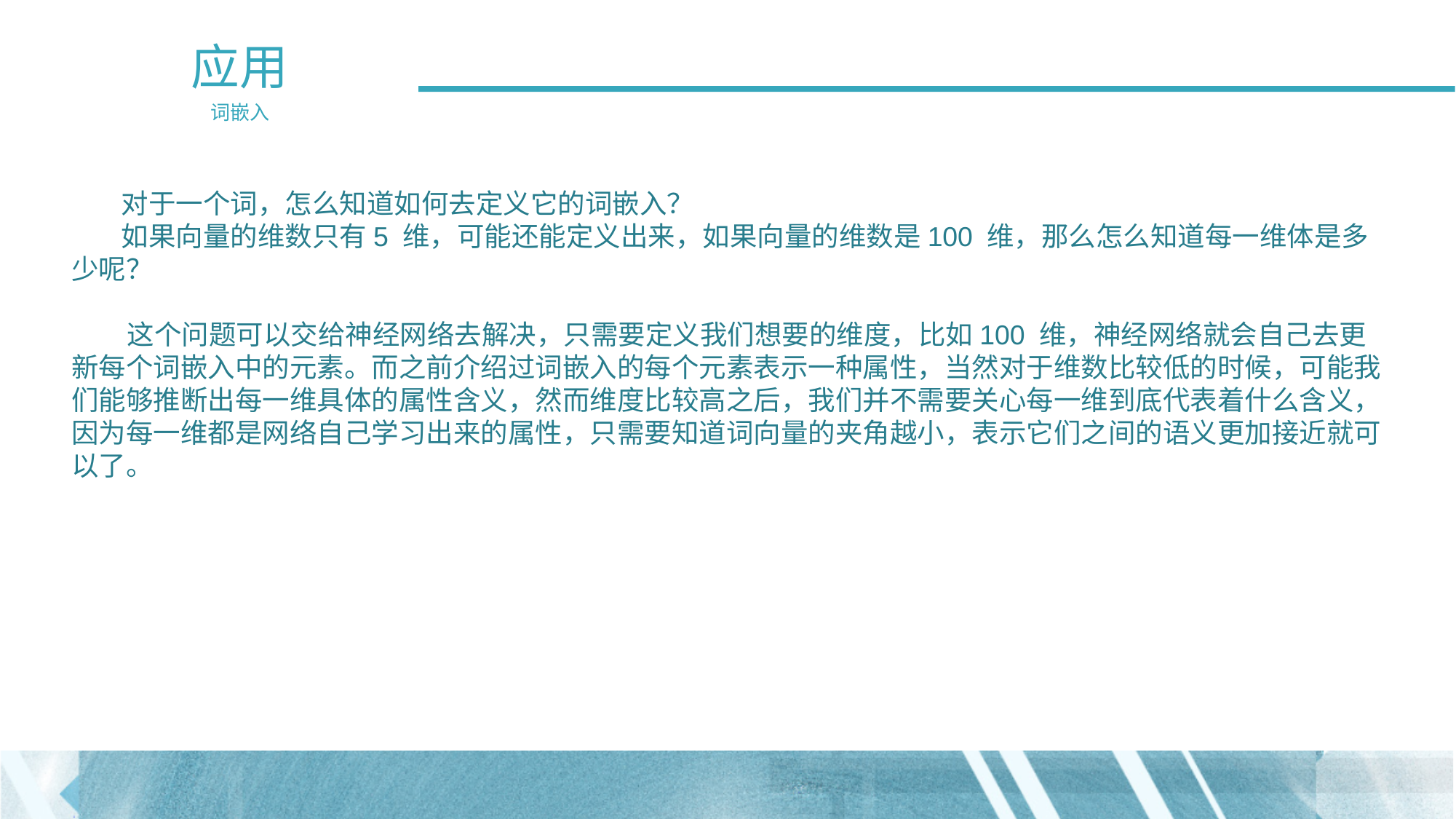

应用

词嵌入
       对于一个词，怎么知道如何去定义它的词嵌入？
       如果向量的维数只有5 维，可能还能定义出来，如果向量的维数是100 维，那么怎么知道每一维体是多少呢？

        这个问题可以交给神经网络去解决，只需要定义我们想要的维度，比如100 维，神经网络就会自己去更新每个词嵌入中的元素。而之前介绍过词嵌入的每个元素表示一种属性，当然对于维数比较低的时候，可能我们能够推断出每一维具体的属性含义，然而维度比较高之后，我们并不需要关心每一维到底代表着什么含义，因为每一维都是网络自己学习出来的属性，只需要知道词向量的夹角越小，表示它们之间的语义更加接近就可以了。